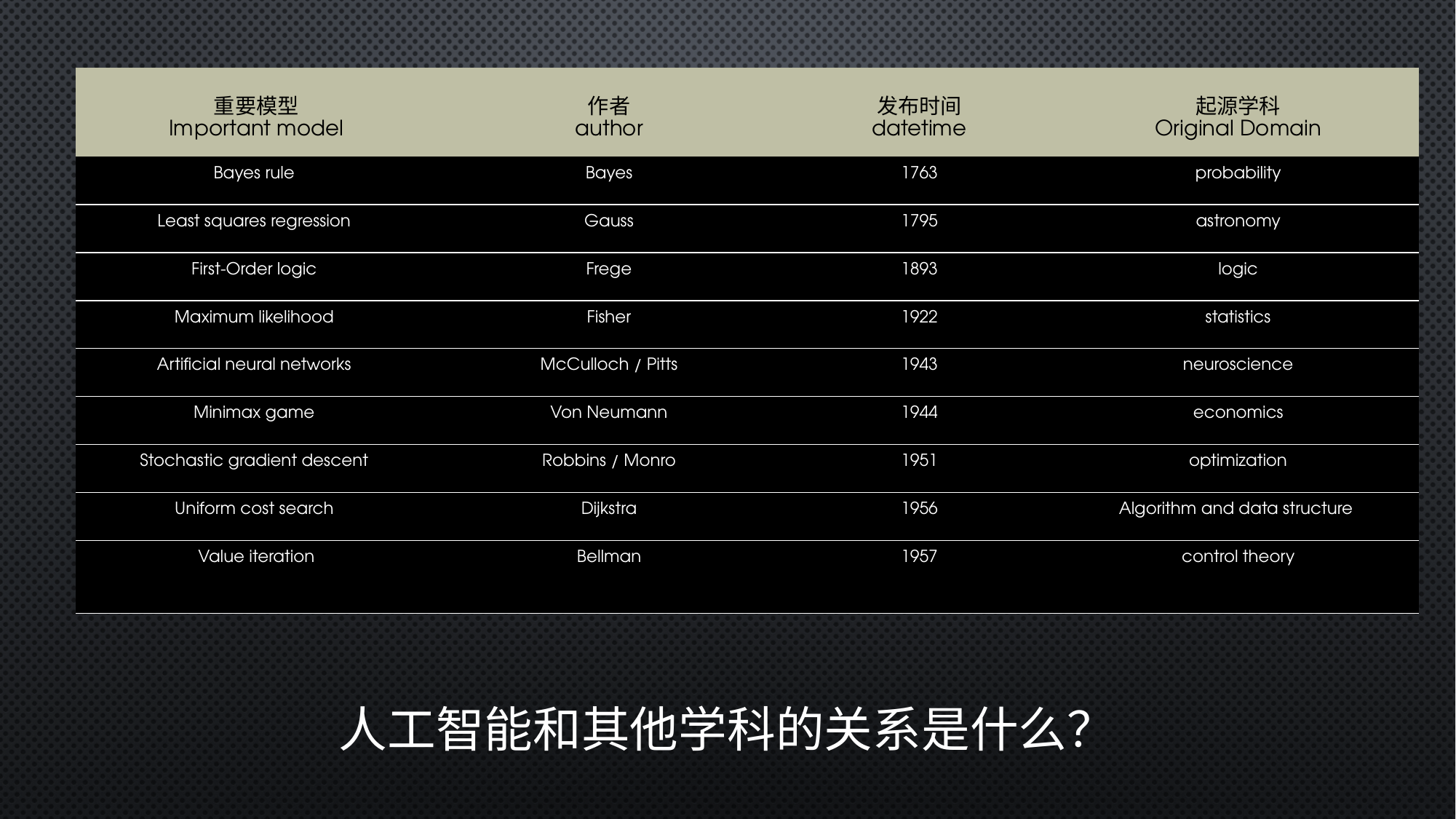

| 重要模型 Important model | 作者 author | 发布时间 datetime | 起源学科 Original Domain |
| --- | --- | --- | --- |
| Bayes rule | Bayes | 1763 | probability |
| Least squares regression | Gauss | 1795 | astronomy |
| First-Order logic | Frege | 1893 | logic |
| Maximum likelihood | Fisher | 1922 | statistics |
| Artificial neural networks | McCulloch / Pitts | 1943 | neuroscience |
| Minimax game | Von Neumann | 1944 | economics |
| Stochastic gradient descent | Robbins / Monro | 1951 | optimization |
| Uniform cost search | Dijkstra | 1956 | Algorithm and data structure |
| Value iteration | Bellman | 1957 | control theory |
# 人工智能和其他学科的关系是什么？